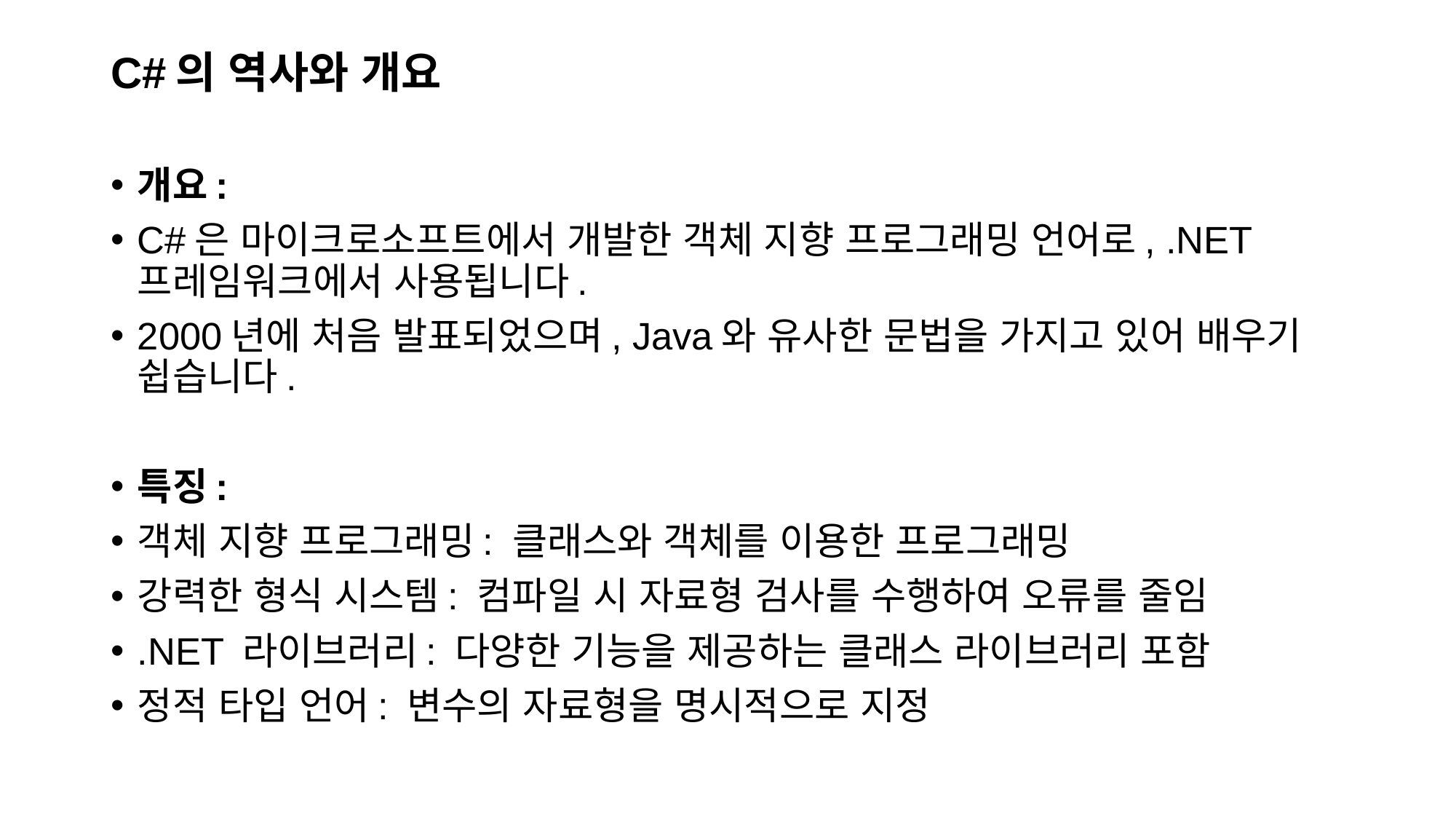

C#의 역사와 개요

개요:
C#은 마이크로소프트에서 개발한 객체 지향 프로그래밍 언어로, .NET 프레임워크에서 사용됩니다.
2000년에 처음 발표되었으며, Java와 유사한 문법을 가지고 있어 배우기 쉽습니다.

특징:
객체 지향 프로그래밍: 클래스와 객체를 이용한 프로그래밍
강력한 형식 시스템: 컴파일 시 자료형 검사를 수행하여 오류를 줄임
.NET 라이브러리: 다양한 기능을 제공하는 클래스 라이브러리 포함
정적 타입 언어: 변수의 자료형을 명시적으로 지정